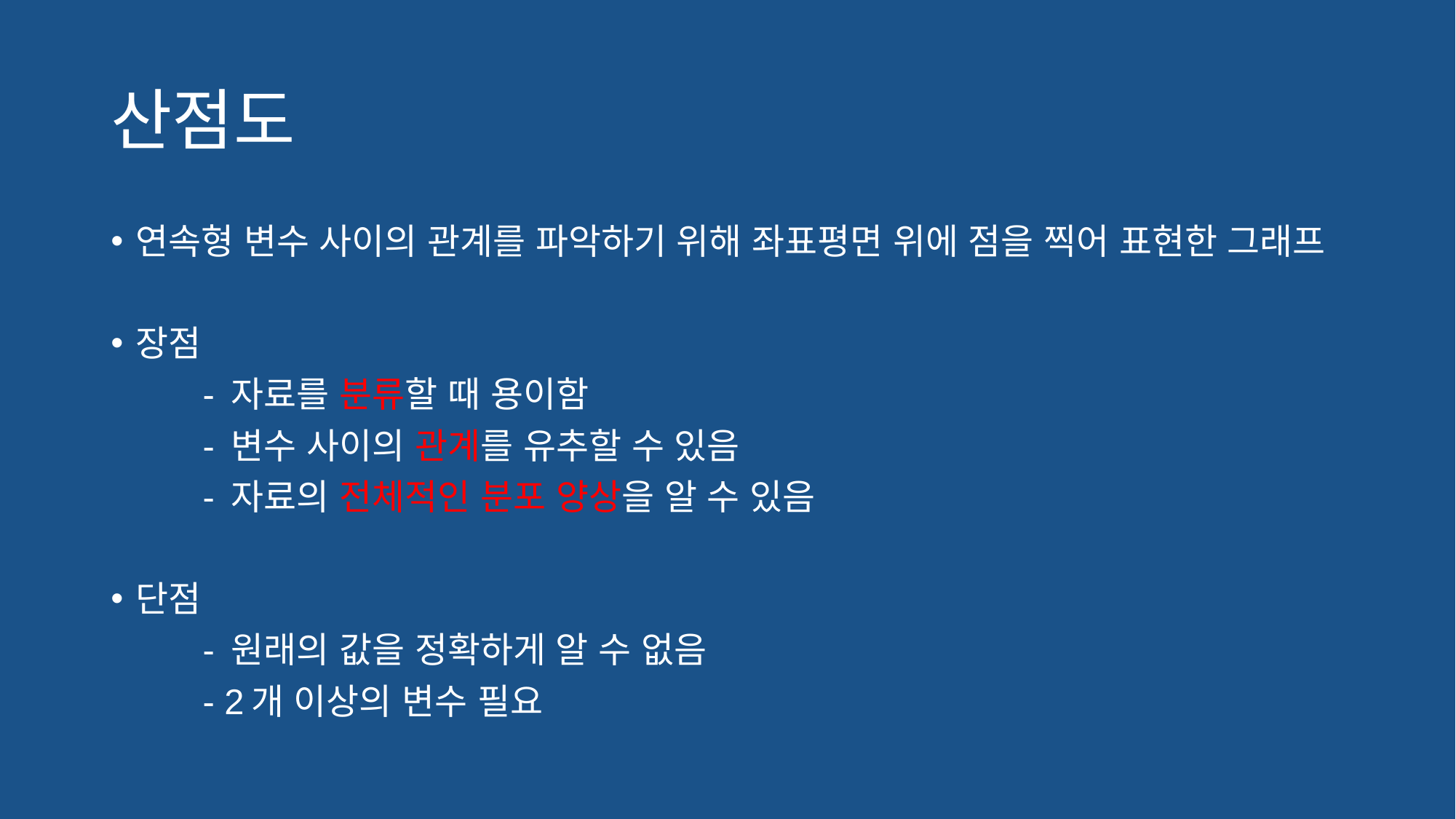

# 산점도
연속형 변수 사이의 관계를 파악하기 위해 좌표평면 위에 점을 찍어 표현한 그래프

장점
	- 자료를 분류할 때 용이함
	- 변수 사이의 관계를 유추할 수 있음
	- 자료의 전체적인 분포 양상을 알 수 있음

단점
	- 원래의 값을 정확하게 알 수 없음
	- 2개 이상의 변수 필요